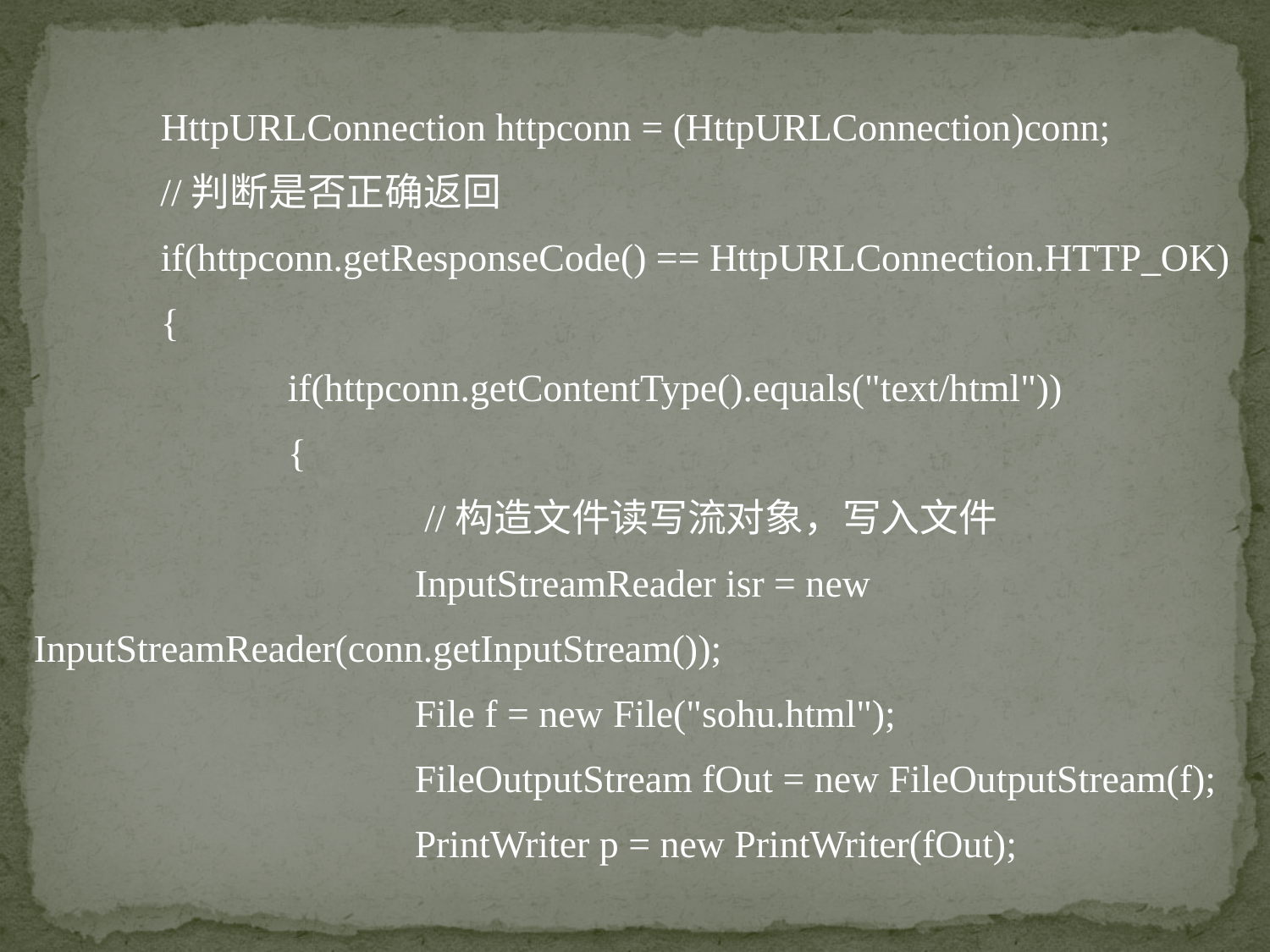

HttpURLConnection httpconn = (HttpURLConnection)conn;
             //判断是否正确返回
	if(httpconn.getResponseCode() == HttpURLConnection.HTTP_OK)
	{
		if(httpconn.getContentType().equals("text/html"))
		{
                           	 //构造文件读写流对象，写入文件
			InputStreamReader isr = new InputStreamReader(conn.getInputStream());
			File f = new File("sohu.html");
			FileOutputStream fOut = new FileOutputStream(f);
			PrintWriter p = new PrintWriter(fOut);